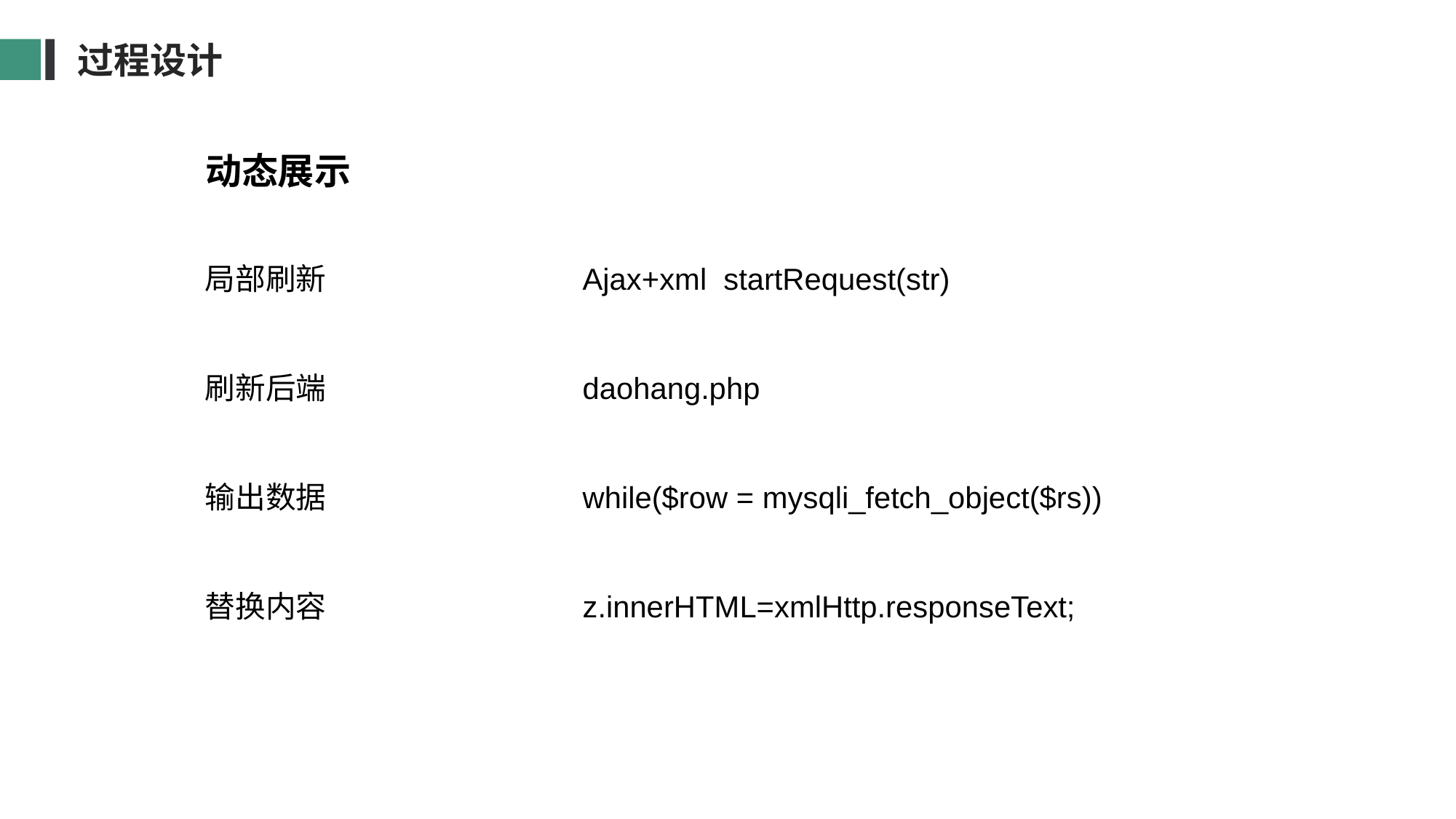

过程设计

动态展示
局部刷新                                     Ajax+xml  startRequest(str)

刷新后端                                     daohang.php

输出数据                                     while($row = mysqli_fetch_object($rs))

替换内容                                     z.innerHTML=xmlHttp.responseText;